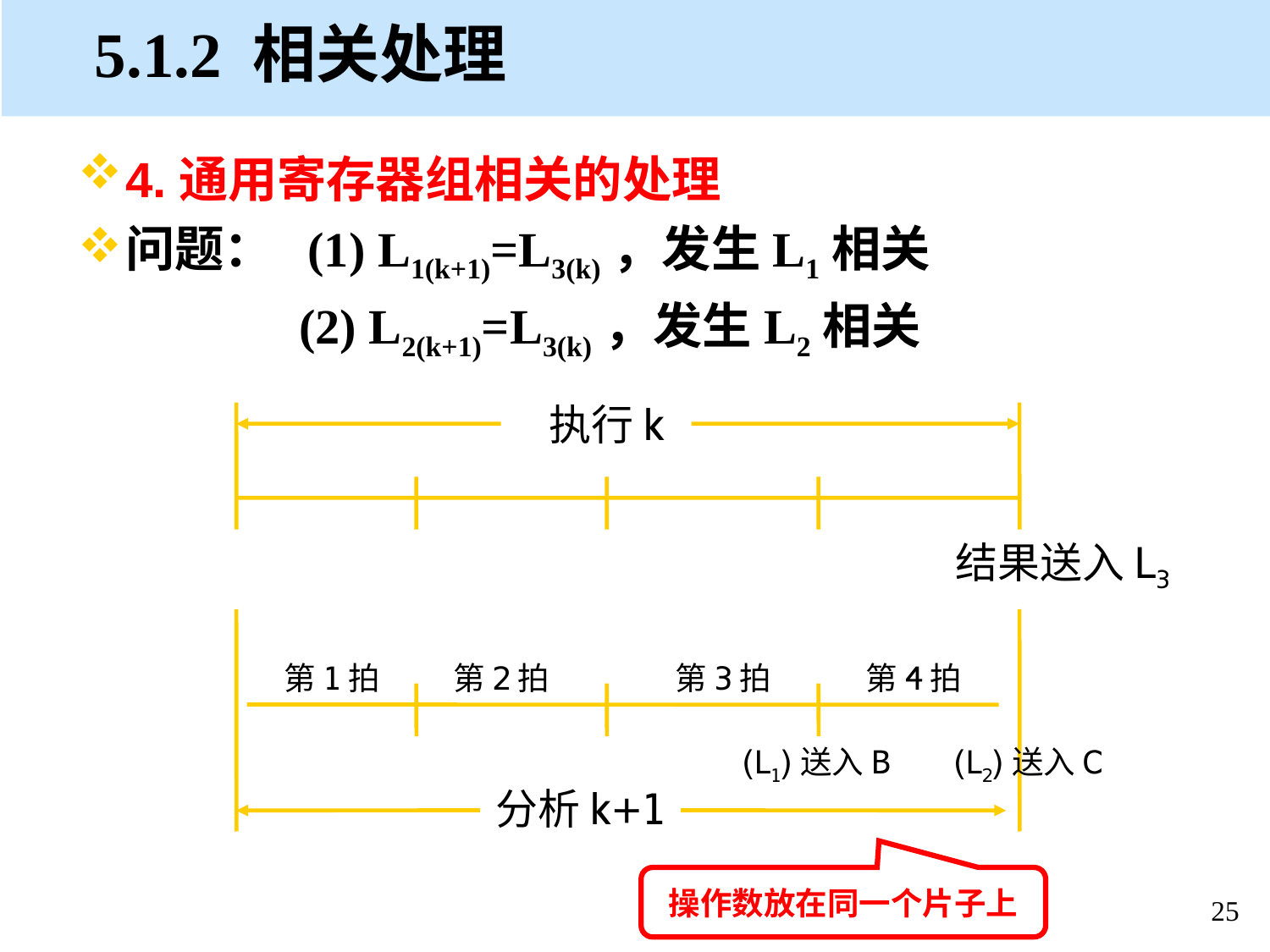

# 5.1.2 相关处理
4.通用寄存器组相关的处理
问题：  (1) L1(k+1)=L3(k)，发生L1相关
                  (2) L2(k+1)=L3(k)，发生L2相关
执行k

结果送入L3

第1拍
第2拍
第3拍
第4拍

(L1)送入B
(L2)送入C
分析k+1

操作数放在同一个片子上